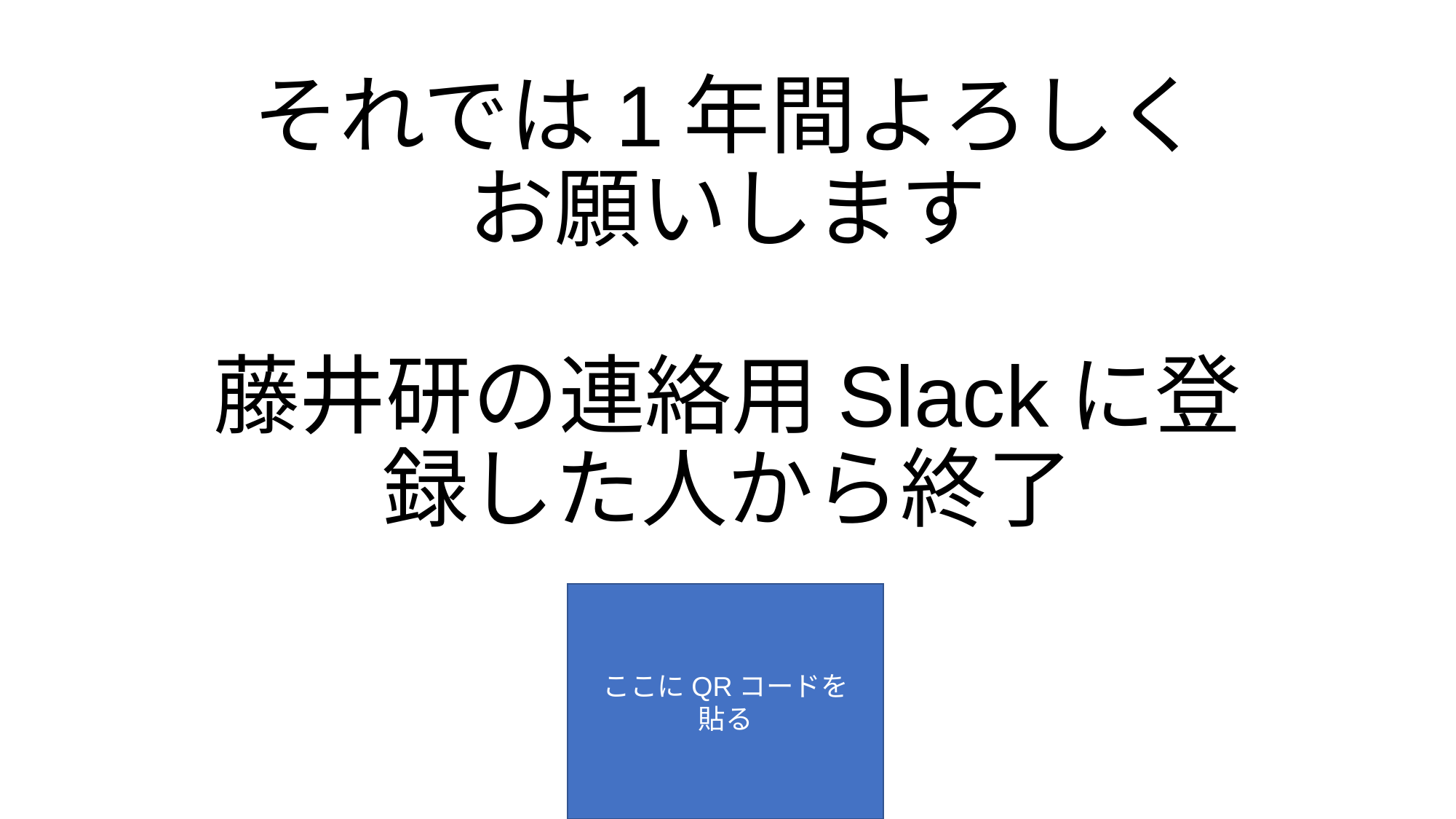

# それでは1年間よろしく お願いします 藤井研の連絡用Slackに登録した人から終了
ここにQRコードを
貼る